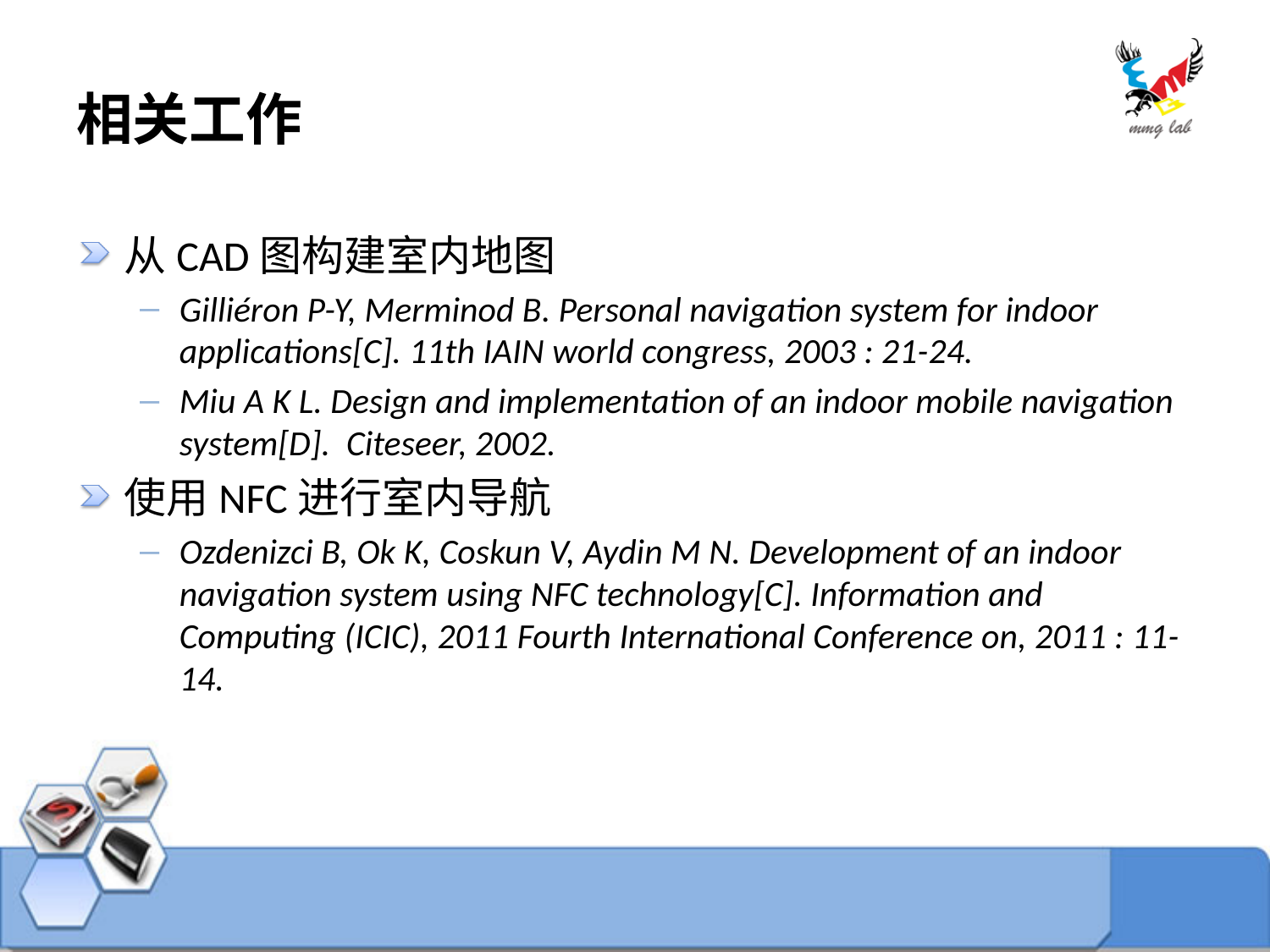

# 相关工作
从CAD图构建室内地图
Gilliéron P-Y, Merminod B. Personal navigation system for indoor applications[C]. 11th IAIN world congress, 2003 : 21-24.
Miu A K L. Design and implementation of an indoor mobile navigation system[D].  Citeseer, 2002.
使用NFC进行室内导航
Ozdenizci B, Ok K, Coskun V, Aydin M N. Development of an indoor navigation system using NFC technology[C]. Information and Computing (ICIC), 2011 Fourth International Conference on, 2011 : 11-14.